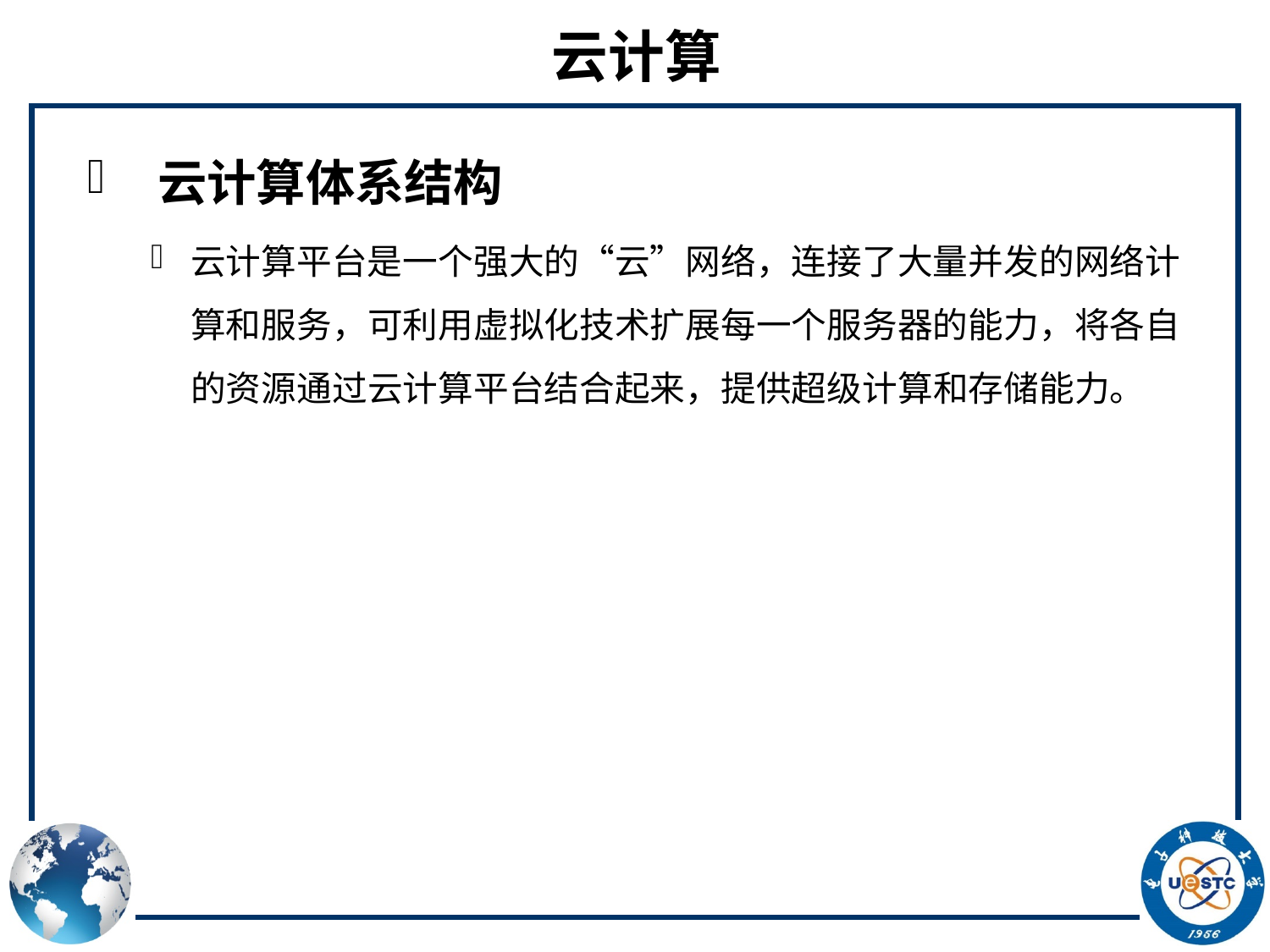

# 云计算
 云计算体系结构
云计算平台是一个强大的“云”网络，连接了大量并发的网络计算和服务，可利用虚拟化技术扩展每一个服务器的能力，将各自的资源通过云计算平台结合起来，提供超级计算和存储能力。